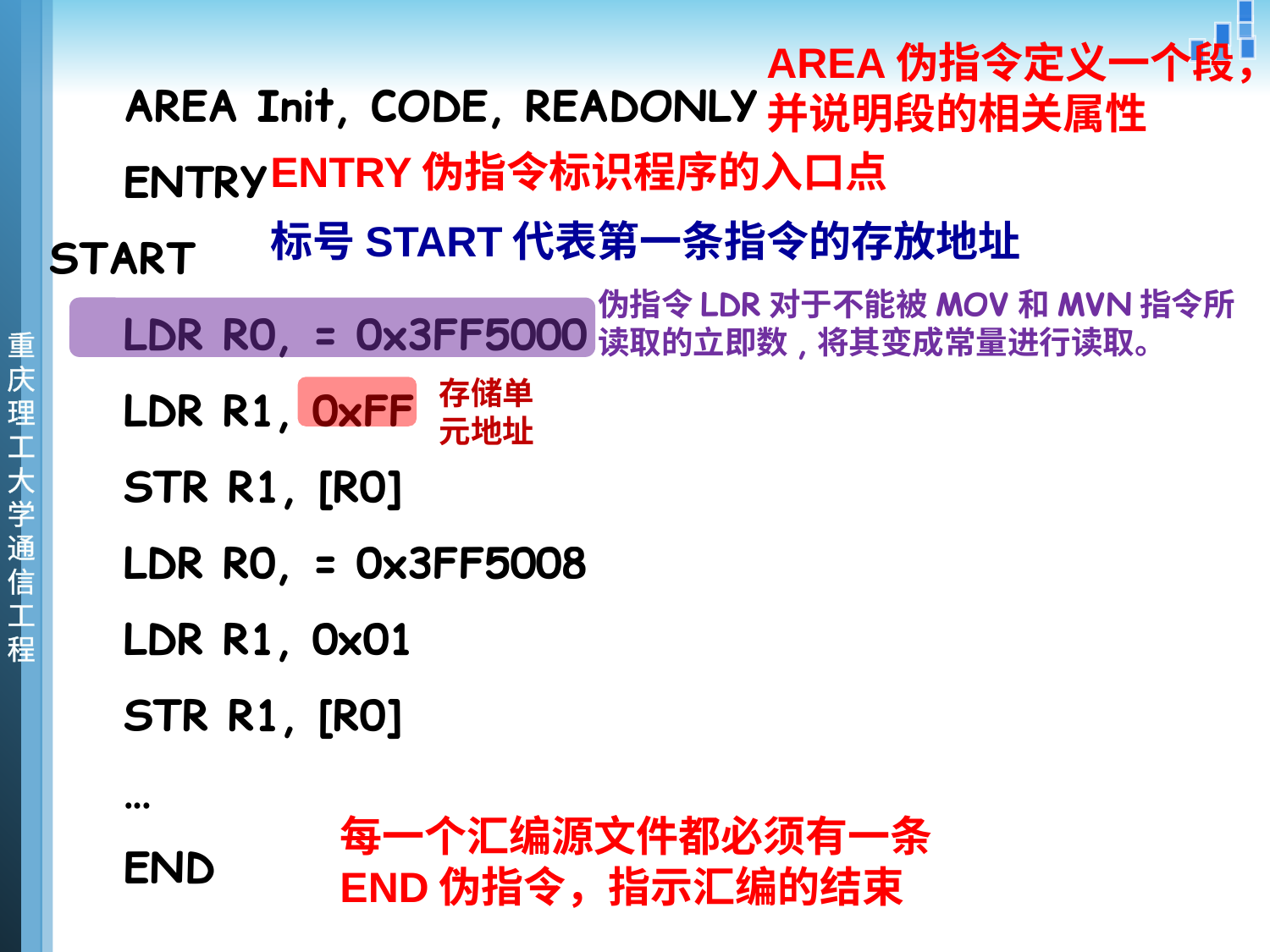

AREA伪指令定义一个段，并说明段的相关属性
    AREA Init, CODE, READONLY
    ENTRY
START
    LDR R0, = 0x3FF5000
    LDR R1, 0xFF
    STR R1, [R0]
    LDR R0, = 0x3FF5008
    LDR R1, 0x01
    STR R1, [R0]
    …
    END
ENTRY伪指令标识程序的入口点
标号START代表第一条指令的存放地址
伪指令LDR对于不能被MOV和MVN指令所读取的立即数,将其变成常量进行读取。

存储单元地址

每一个汇编源文件都必须有一条END伪指令，指示汇编的结束